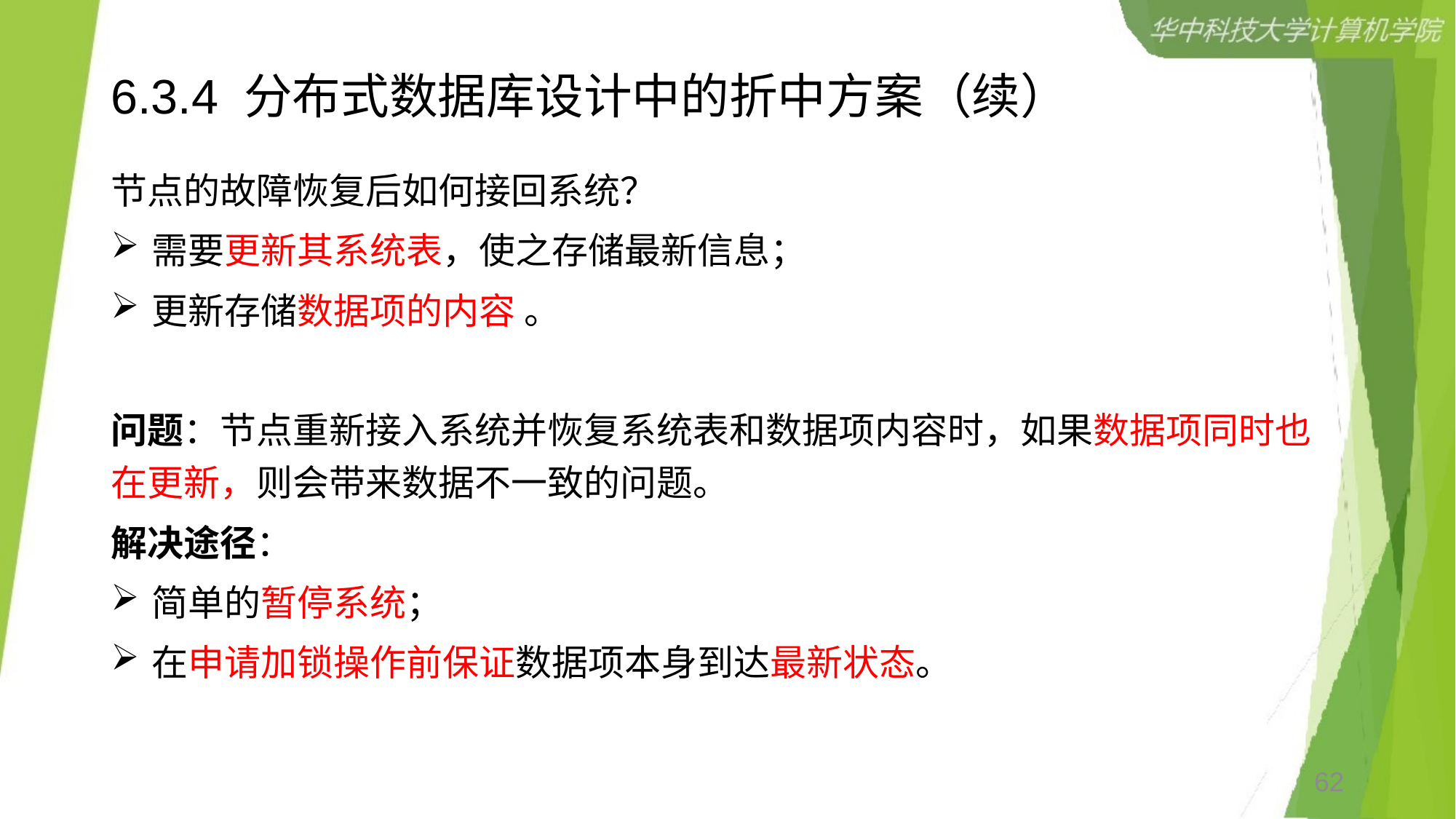

# 6.3.4 分布式数据库设计中的折中方案（续）
节点的故障恢复后如何接回系统？
需要更新其系统表，使之存储最新信息；
更新存储数据项的内容 。

问题：节点重新接入系统并恢复系统表和数据项内容时，如果数据项同时也在更新，则会带来数据不一致的问题。
解决途径：
简单的暂停系统；
在申请加锁操作前保证数据项本身到达最新状态。
62